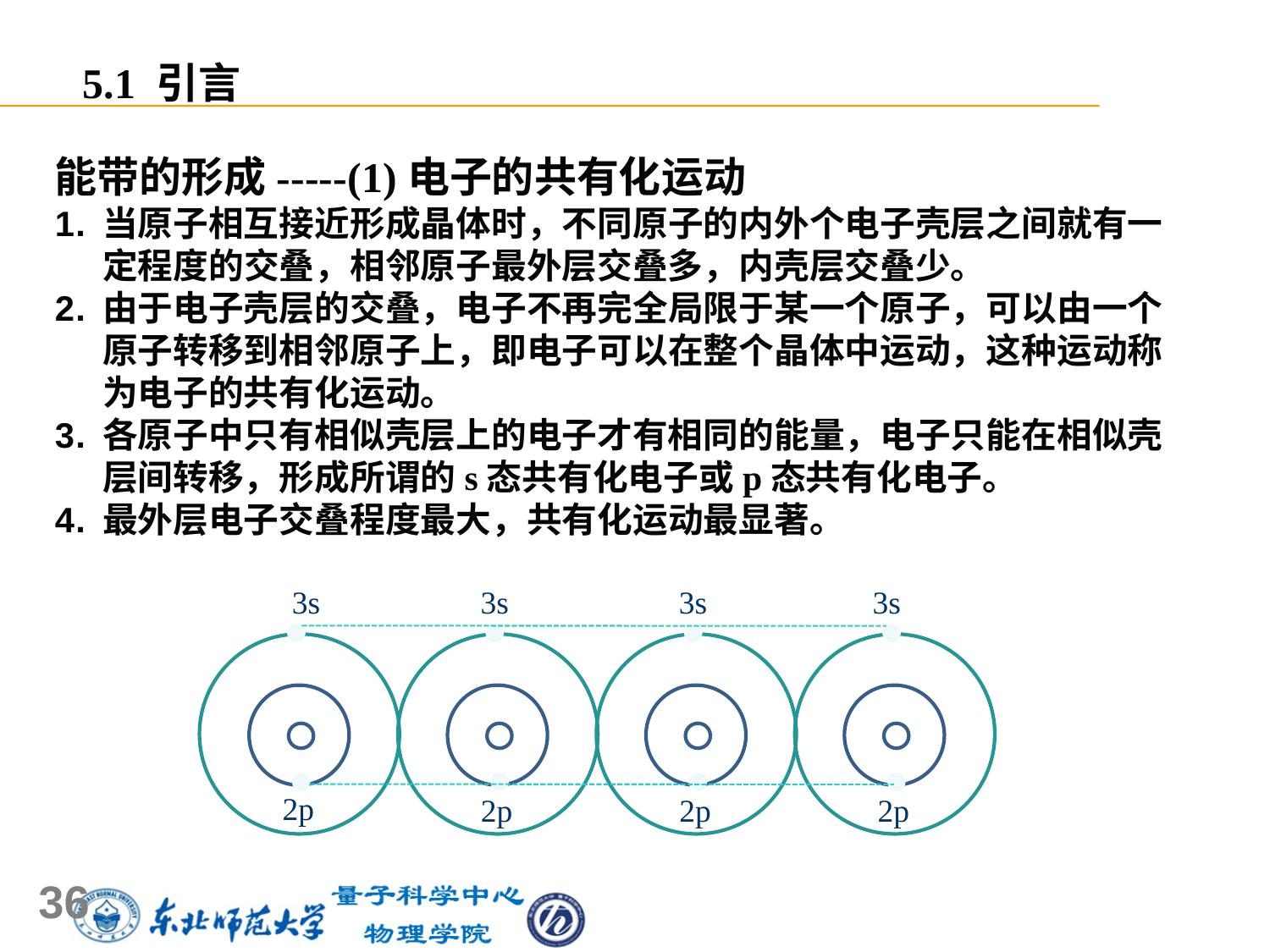

5.1 引言

能带的形成-----(1)电子的共有化运动
当原子相互接近形成晶体时，不同原子的内外个电子壳层之间就有一定程度的交叠，相邻原子最外层交叠多，内壳层交叠少。
由于电子壳层的交叠，电子不再完全局限于某一个原子，可以由一个原子转移到相邻原子上，即电子可以在整个晶体中运动，这种运动称为电子的共有化运动。
各原子中只有相似壳层上的电子才有相同的能量，电子只能在相似壳层间转移，形成所谓的s态共有化电子或p态共有化电子。
最外层电子交叠程度最大，共有化运动最显著。
3s
3s
3s
3s

2p
2p
2p
2p
36